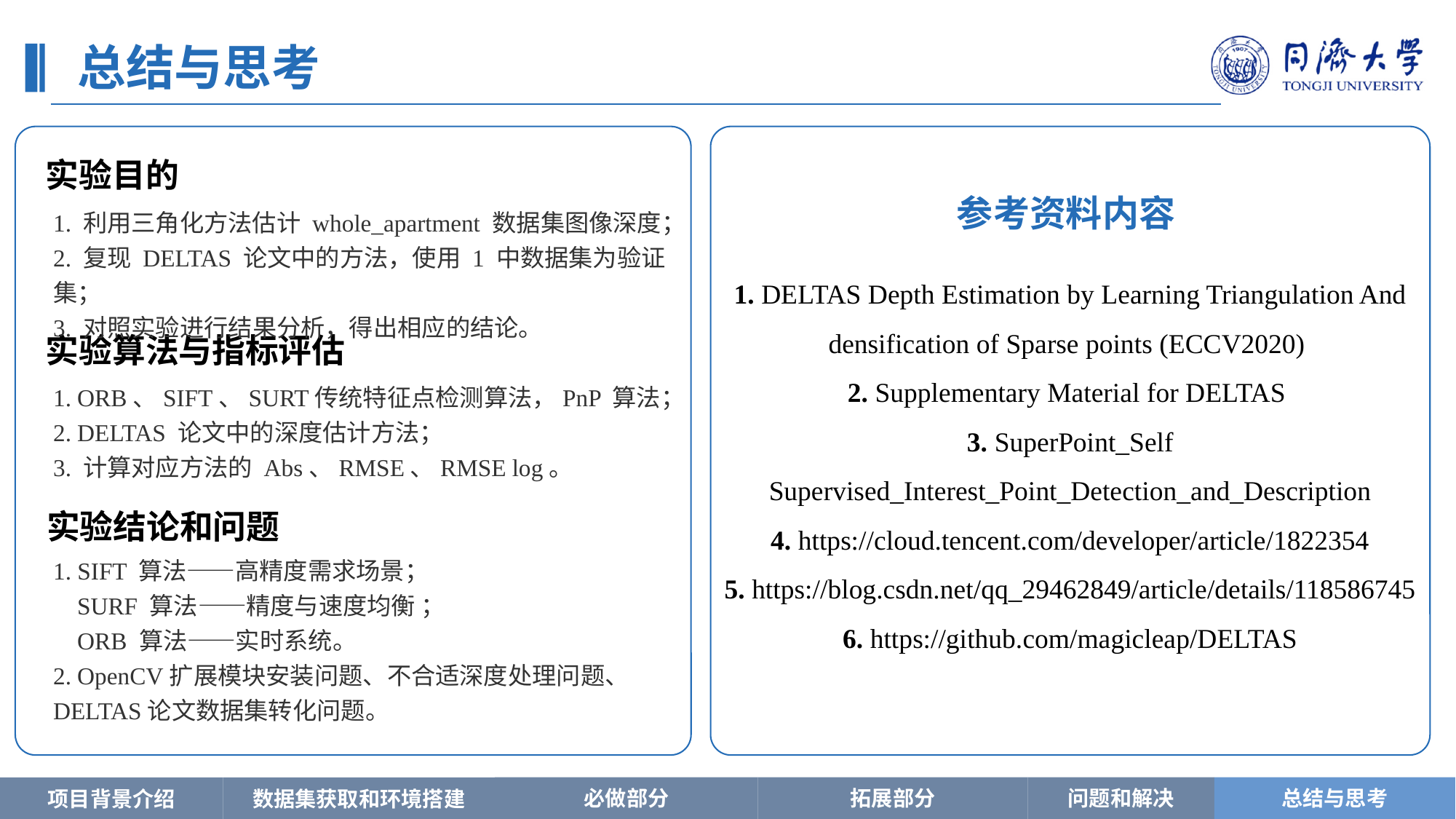

总结与思考

实验目的
参考资料内容
1. 利用三角化方法估计 whole_apartment 数据集图像深度；
2. 复现 DELTAS 论文中的方法，使用 1 中数据集为验证集；
3. 对照实验进行结果分析，得出相应的结论。
1. DELTAS Depth Estimation by Learning Triangulation And densification of Sparse points (ECCV2020)
2. Supplementary Material for DELTAS
3. SuperPoint_Self Supervised_Interest_Point_Detection_and_Description
4. https://cloud.tencent.com/developer/article/1822354
5. https://blog.csdn.net/qq_29462849/article/details/118586745
6. https://github.com/magicleap/DELTAS
实验算法与指标评估
1. ORB、SIFT、SURT传统特征点检测算法，PnP 算法；
2. DELTAS 论文中的深度估计方法；
3. 计算对应方法的 Abs、RMSE、RMSE log。
实验结论和问题
1. SIFT 算法——高精度需求场景；
    SURF 算法——精度与速度均衡 ；
    ORB 算法——实时系统。
2. OpenCV扩展模块安装问题、不合适深度处理问题、DELTAS论文数据集转化问题。

必做部分
拓展部分
问题和解决
总结与思考
项目背景介绍
数据集获取和环境搭建